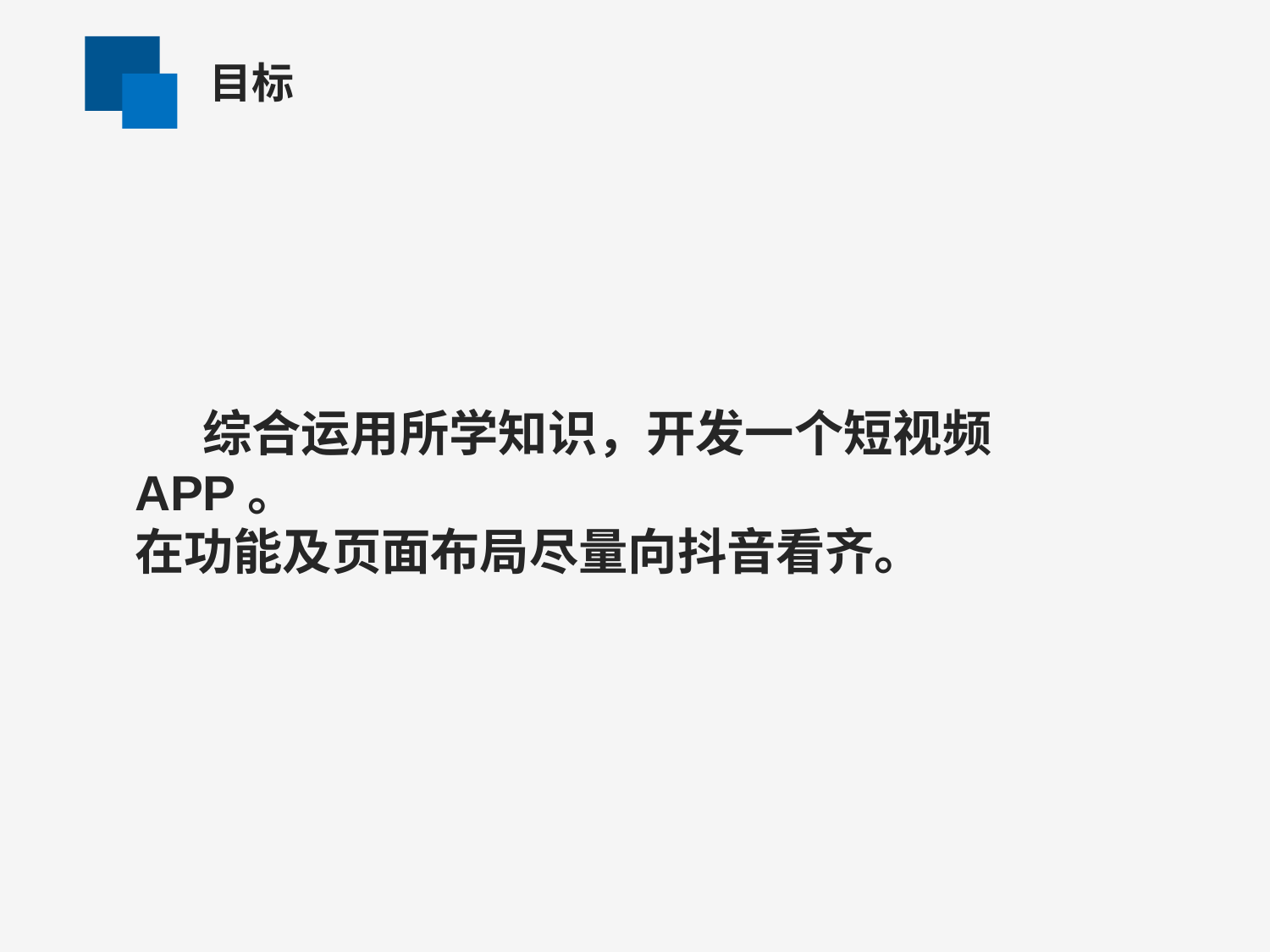

目标
     综合运用所学知识，开发一个短视频APP。
在功能及页面布局尽量向抖音看齐。